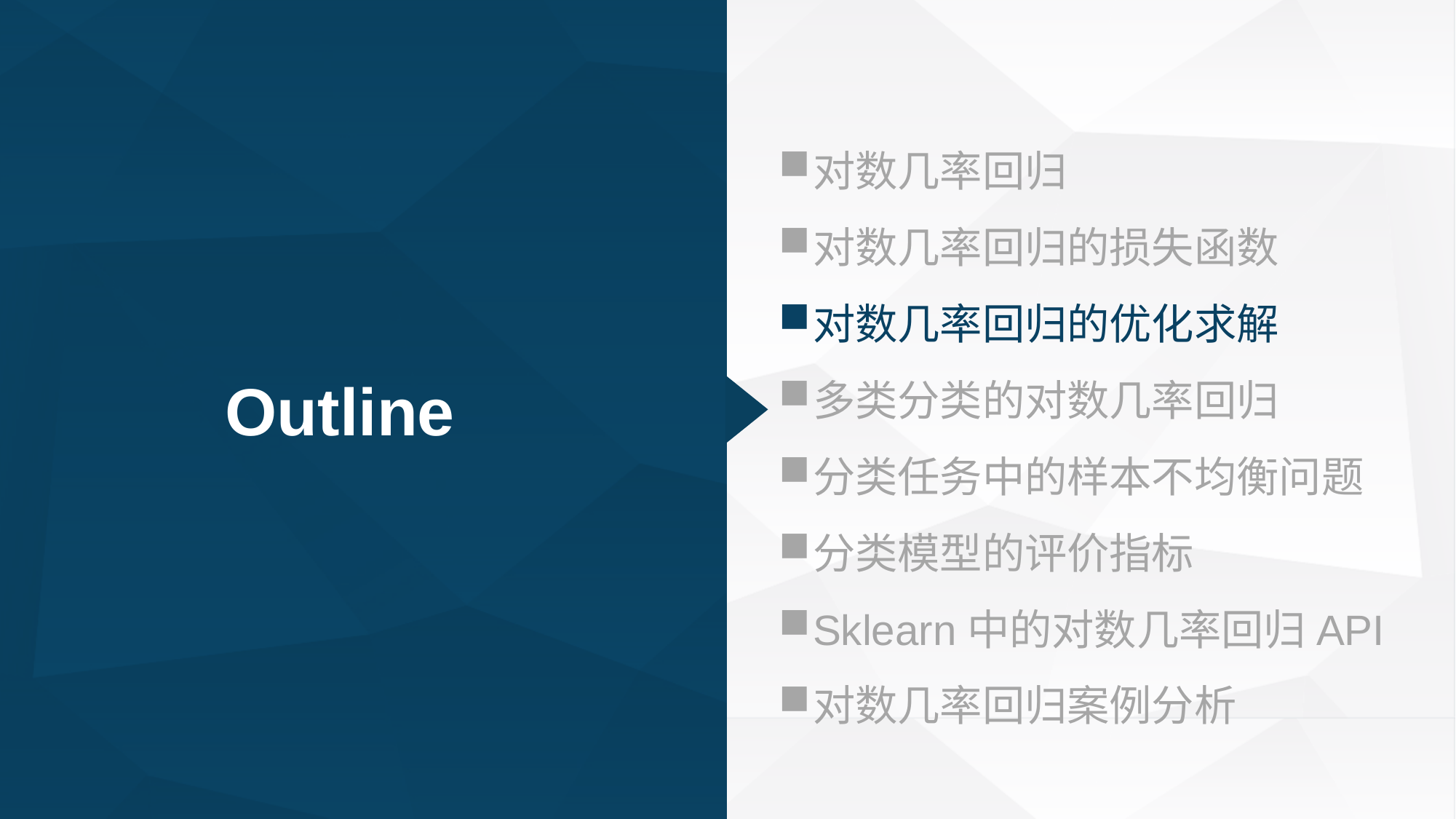

对数几率回归
对数几率回归的损失函数
对数几率回归的优化求解
多类分类的对数几率回归
分类任务中的样本不均衡问题
分类模型的评价指标
Sklearn中的对数几率回归API
对数几率回归案例分析

Outline